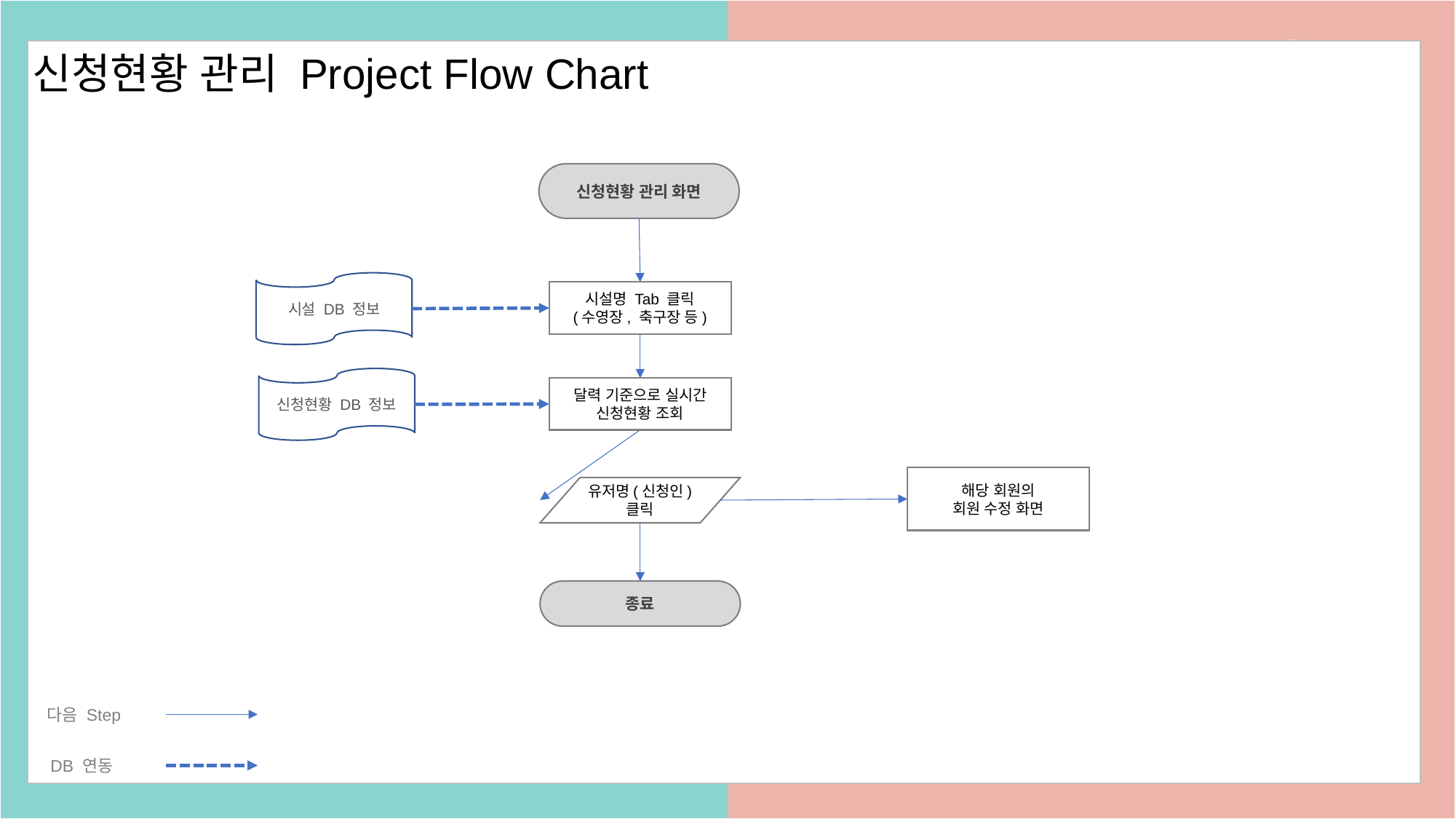

# 신청현황 관리 Project Flow Chart
신청현황 관리 화면
시설 DB 정보
시설명 Tab 클릭
(수영장, 축구장 등)
신청현황 DB 정보
달력 기준으로 실시간 신청현황 조회
해당 회원의
회원 수정 화면
유저명(신청인) 클릭
종료
다음 Step
DB 연동